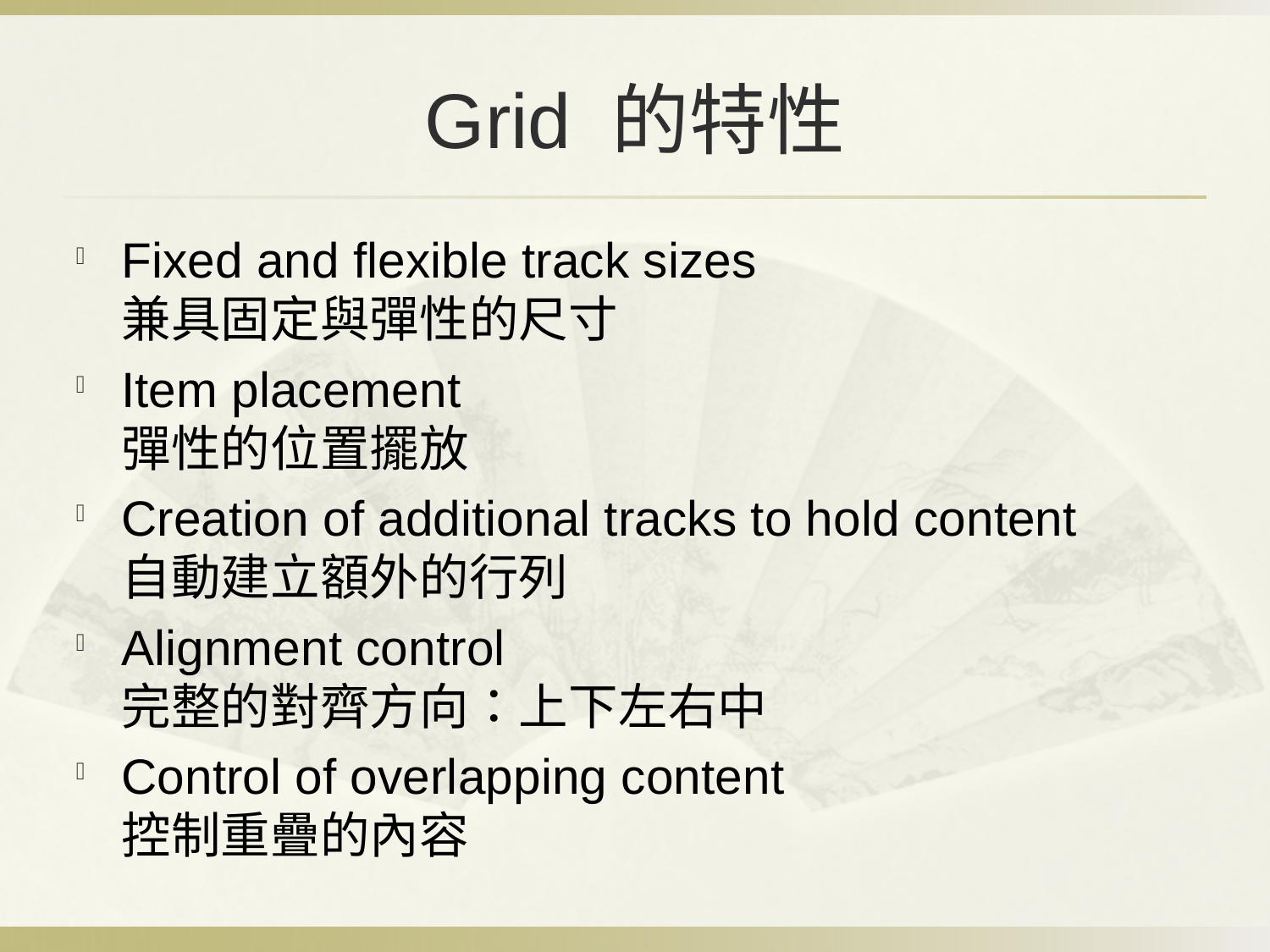

# Grid 的特性
Fixed and flexible track sizes
兼具固定與彈性的尺寸
Item placement
彈性的位置擺放
Creation of additional tracks to hold content
自動建立額外的行列
Alignment control
完整的對齊方向：上下左右中
Control of overlapping content
控制重疊的內容